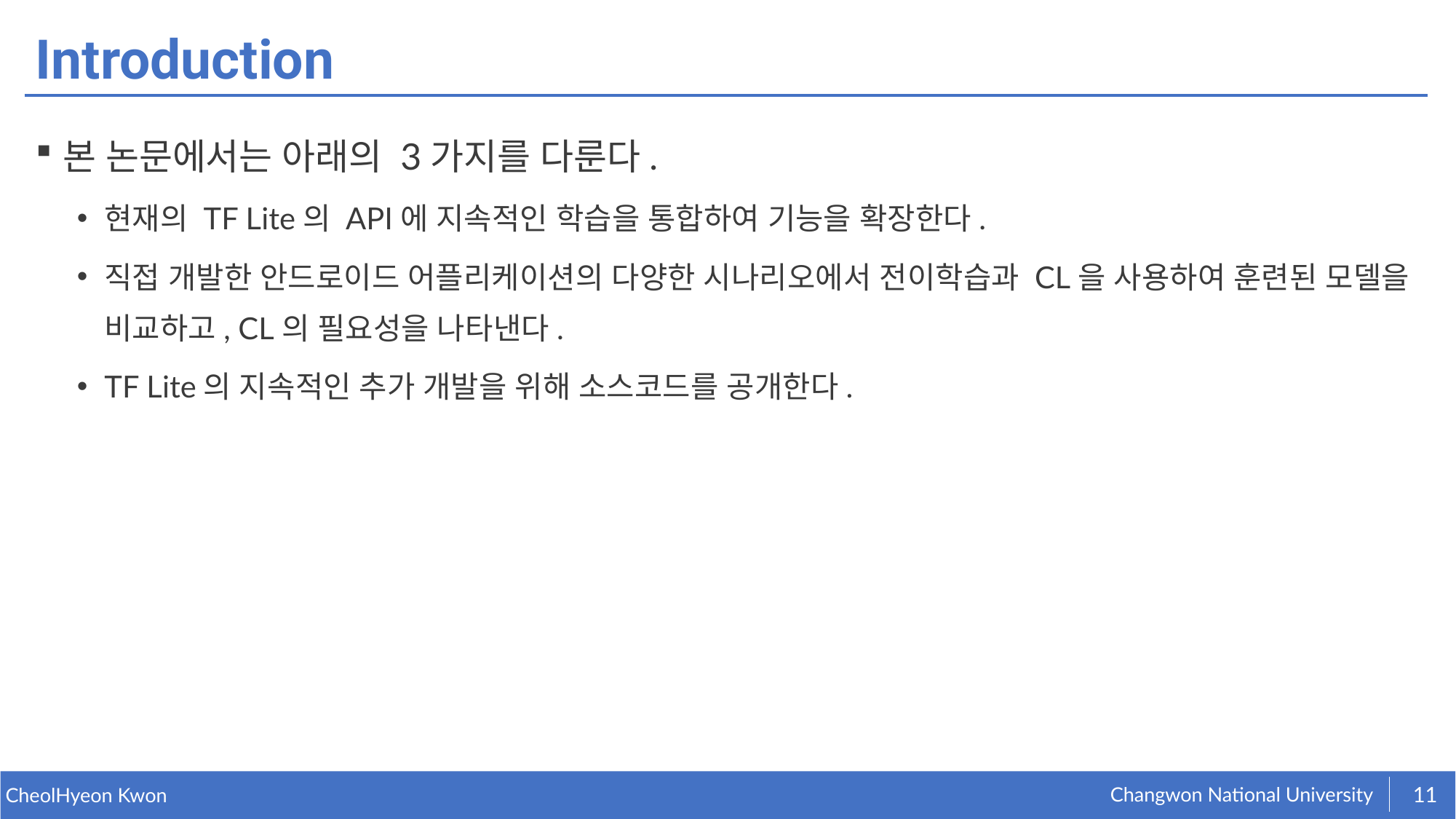

# Introduction
본 논문에서는 아래의 3가지를 다룬다.
현재의 TF Lite의 API에 지속적인 학습을 통합하여 기능을 확장한다.
직접 개발한 안드로이드 어플리케이션의 다양한 시나리오에서 전이학습과 CL을 사용하여 훈련된 모델을 비교하고, CL의 필요성을 나타낸다.
TF Lite의 지속적인 추가 개발을 위해 소스코드를 공개한다.
11